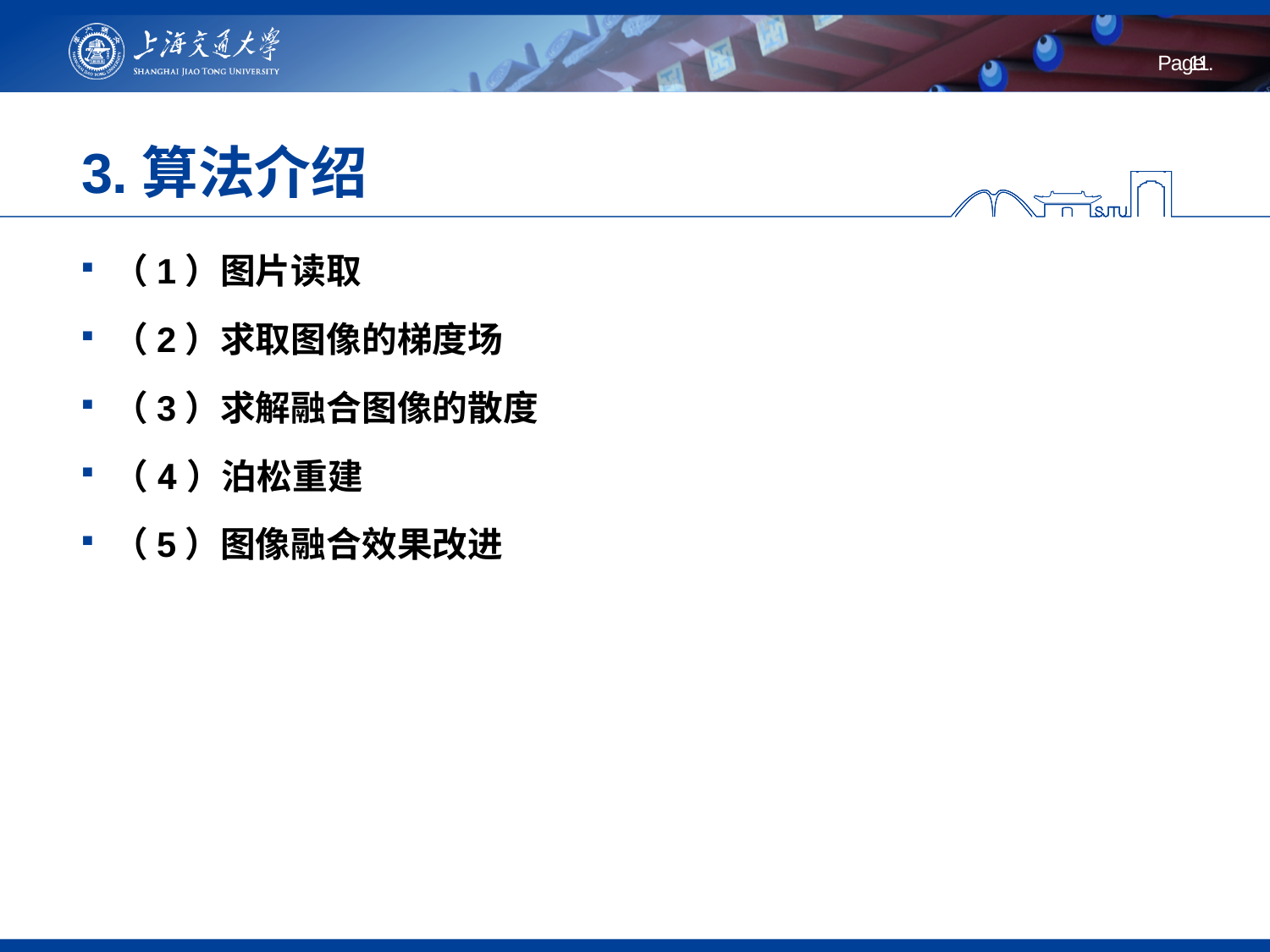

# 3.算法介绍
（1）图片读取
（2）求取图像的梯度场
（3）求解融合图像的散度
（4）泊松重建
（5）图像融合效果改进